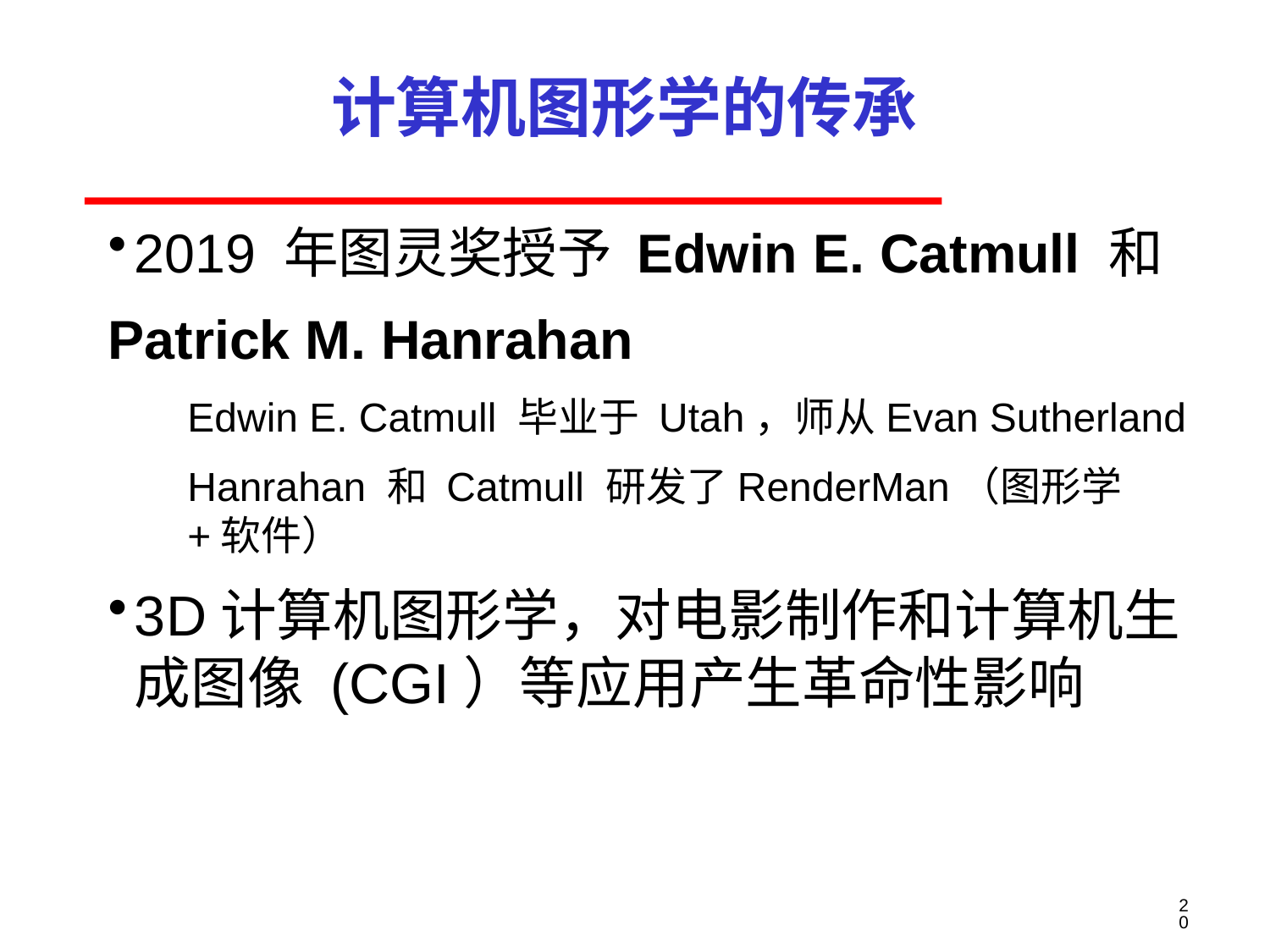

# 计算机图形学的传承
2019 年图灵奖授予 Edwin E. Catmull 和
Patrick M. Hanrahan
Edwin E. Catmull 毕业于 Utah，师从Evan Sutherland
Hanrahan 和 Catmull 研发了RenderMan（图形学+软件）
3D计算机图形学，对电影制作和计算机生成图像 (CGI）等应用产生革命性影响
20